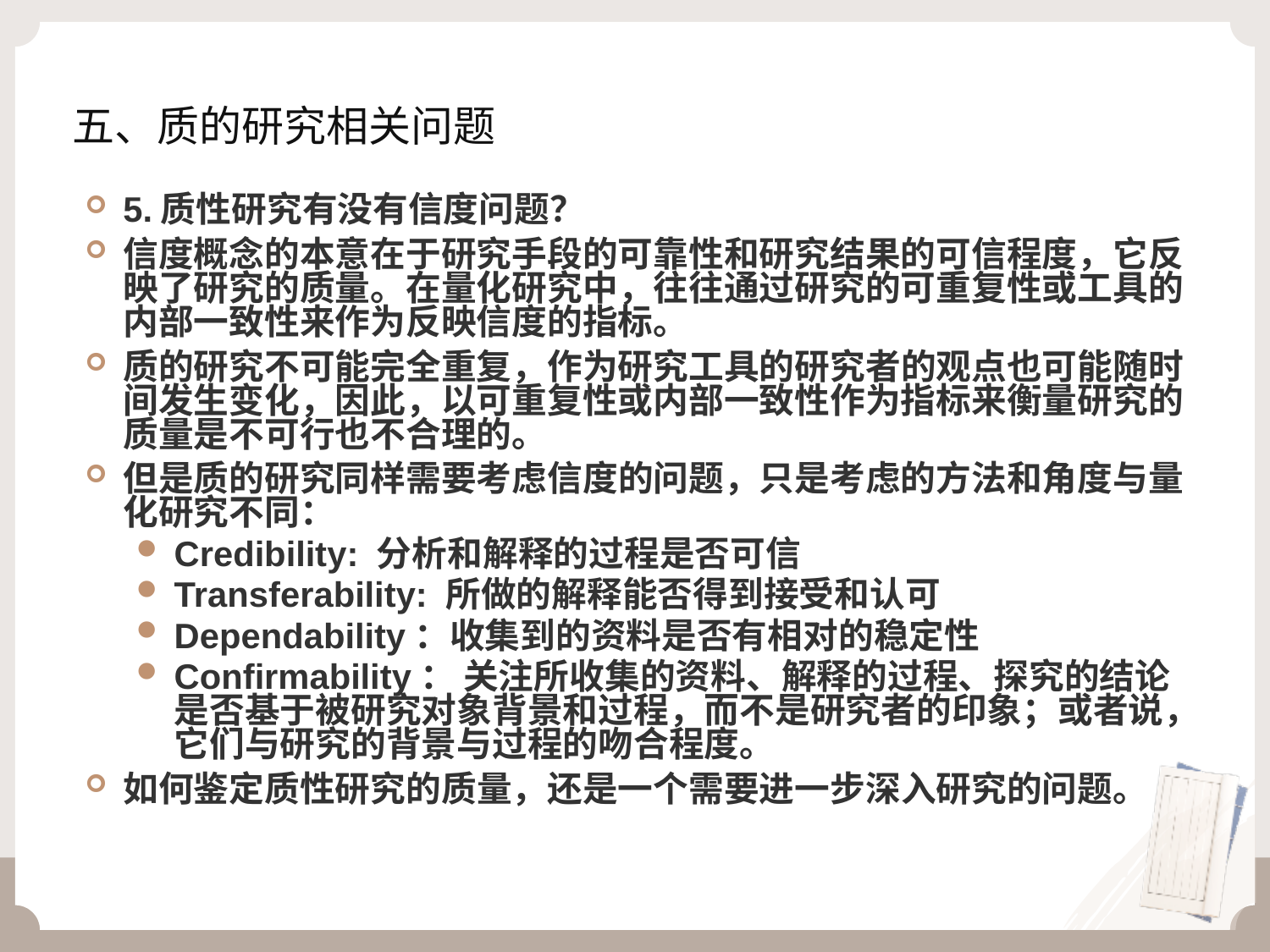

# 五、质的研究相关问题
5.质性研究有没有信度问题？
信度概念的本意在于研究手段的可靠性和研究结果的可信程度，它反映了研究的质量。在量化研究中，往往通过研究的可重复性或工具的内部一致性来作为反映信度的指标。
质的研究不可能完全重复，作为研究工具的研究者的观点也可能随时间发生变化，因此，以可重复性或内部一致性作为指标来衡量研究的质量是不可行也不合理的。
但是质的研究同样需要考虑信度的问题，只是考虑的方法和角度与量化研究不同：
Credibility: 分析和解释的过程是否可信
Transferability: 所做的解释能否得到接受和认可
Dependability：收集到的资料是否有相对的稳定性
Confirmability： 关注所收集的资料、解释的过程、探究的结论是否基于被研究对象背景和过程，而不是研究者的印象；或者说，它们与研究的背景与过程的吻合程度。
如何鉴定质性研究的质量，还是一个需要进一步深入研究的问题。